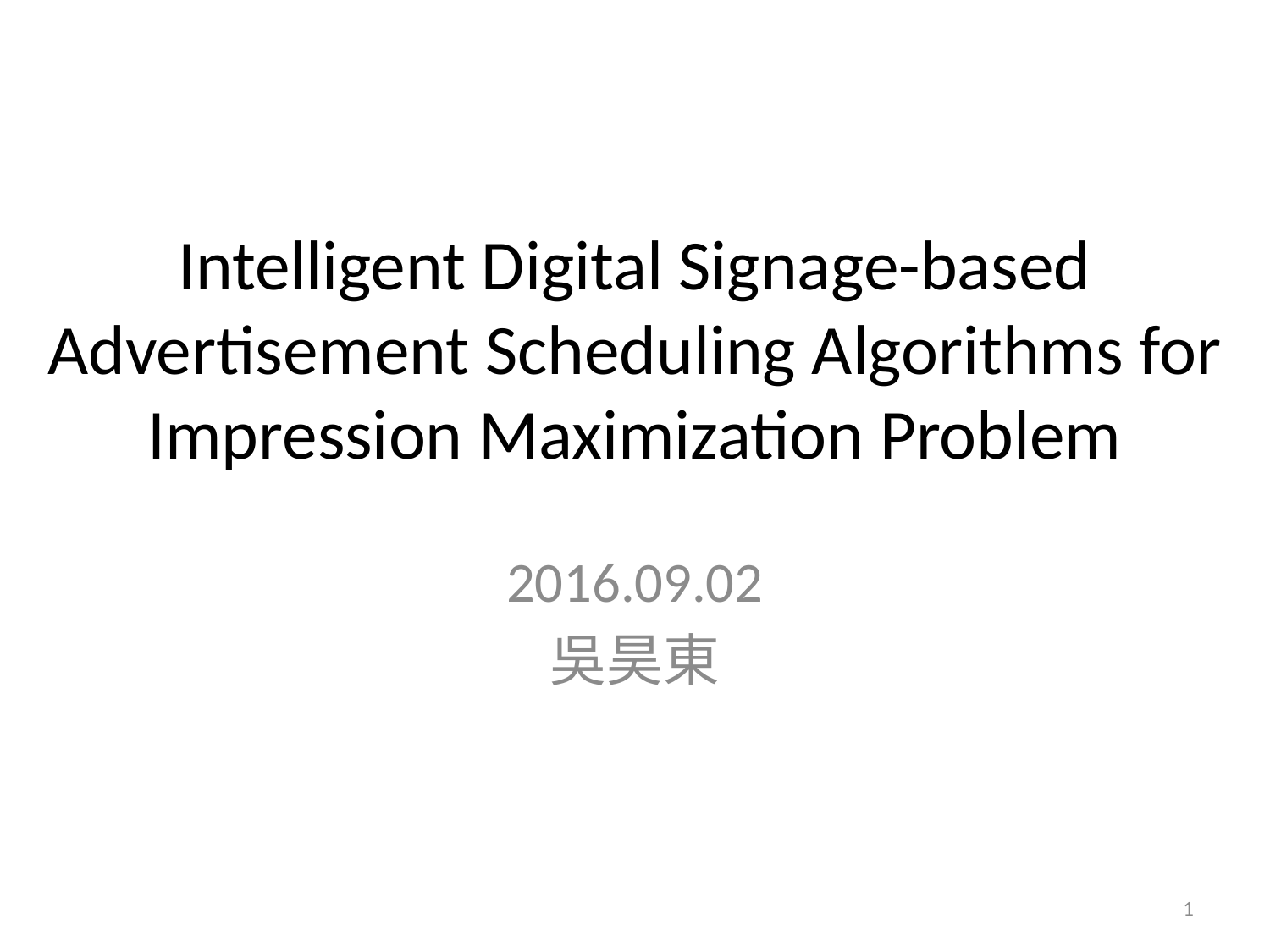

# Intelligent Digital Signage-based Advertisement Scheduling Algorithms for Impression Maximization Problem
2016.09.02
吳昊東
1